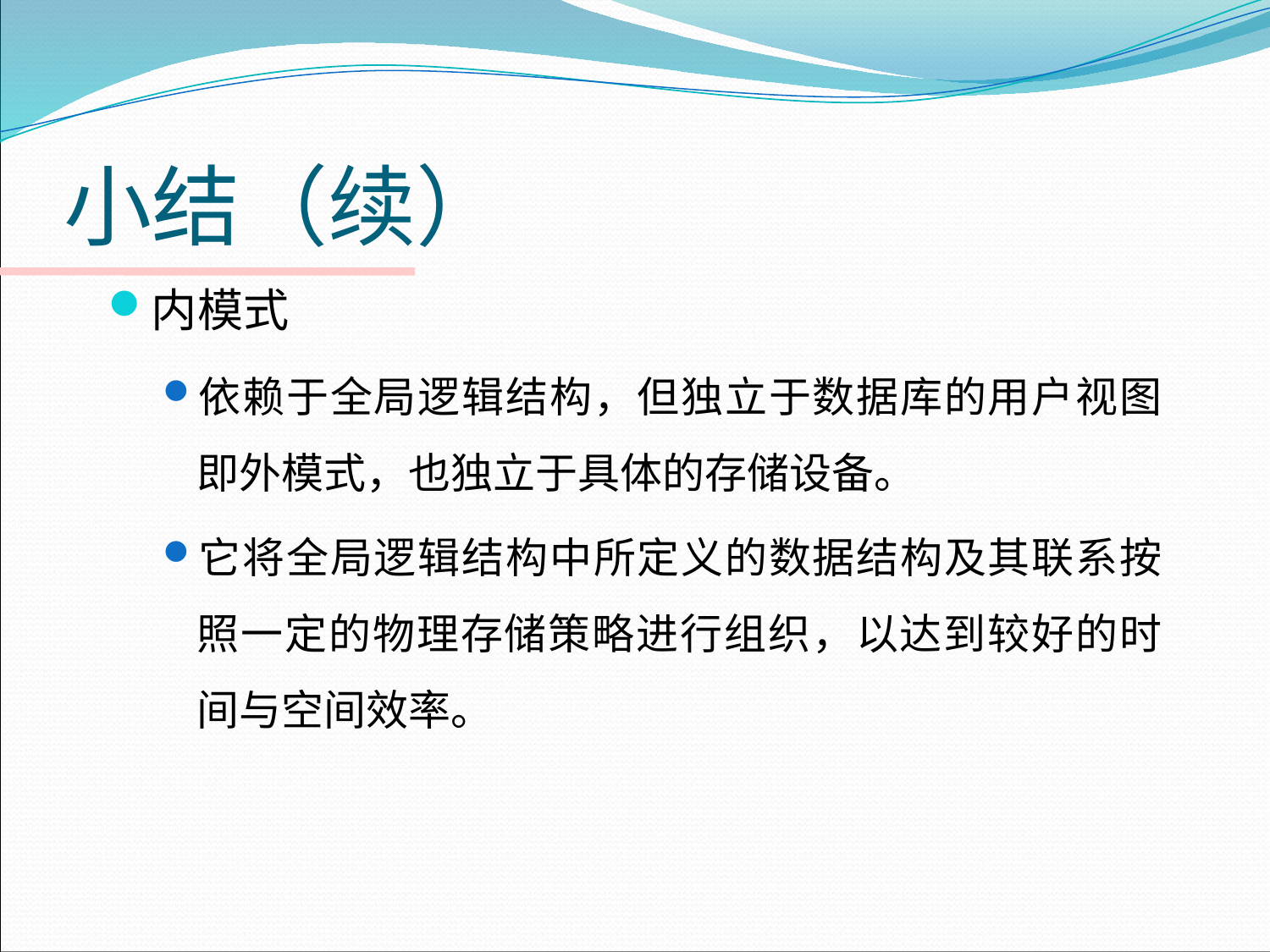

# 小结（续）
内模式
依赖于全局逻辑结构，但独立于数据库的用户视图即外模式，也独立于具体的存储设备。
它将全局逻辑结构中所定义的数据结构及其联系按照一定的物理存储策略进行组织，以达到较好的时间与空间效率。
85